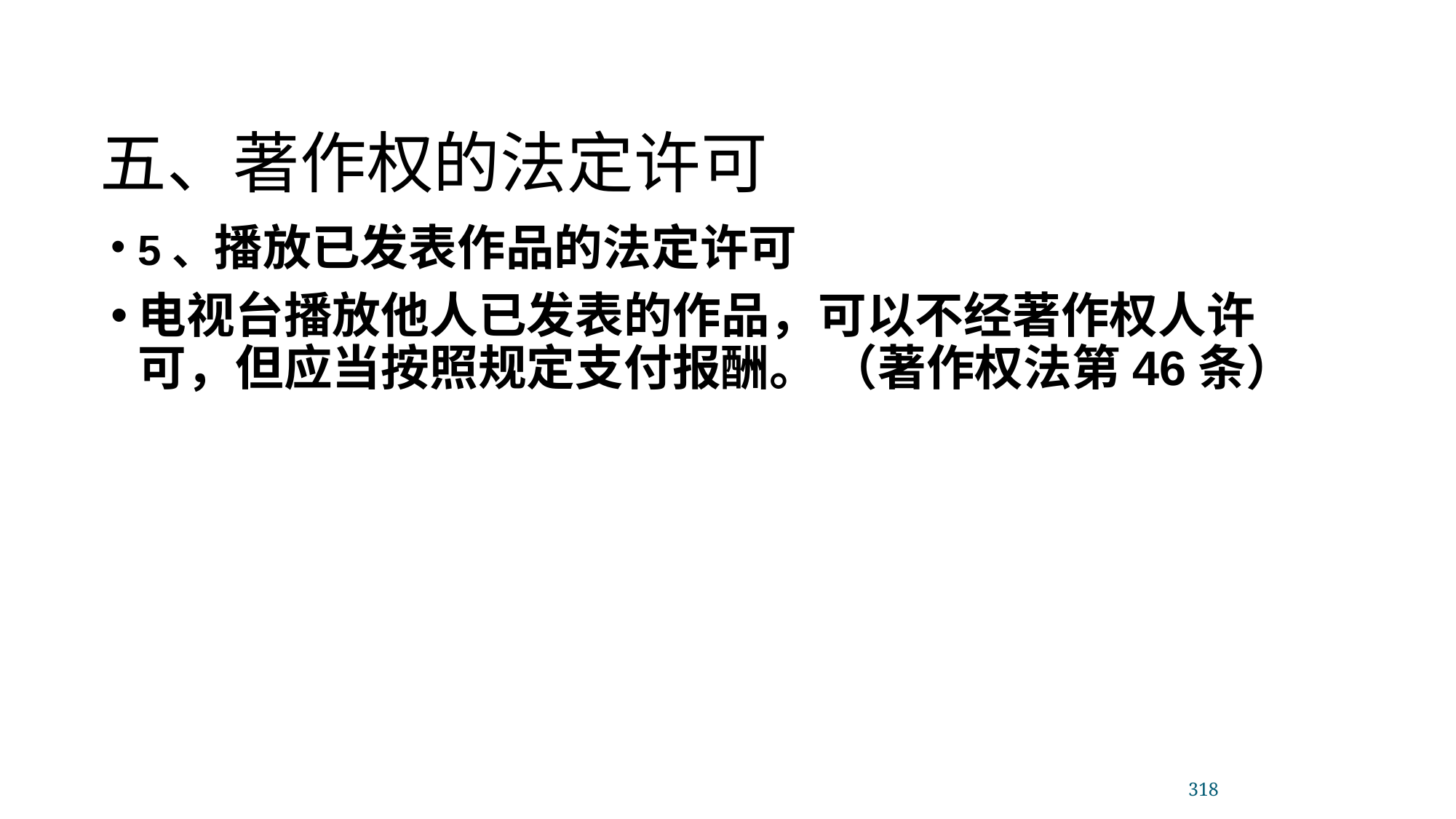

五、著作权的法定许可
5、播放已发表作品的法定许可
电视台播放他人已发表的作品，可以不经著作权人许可，但应当按照规定支付报酬。 （著作权法第46条）
318